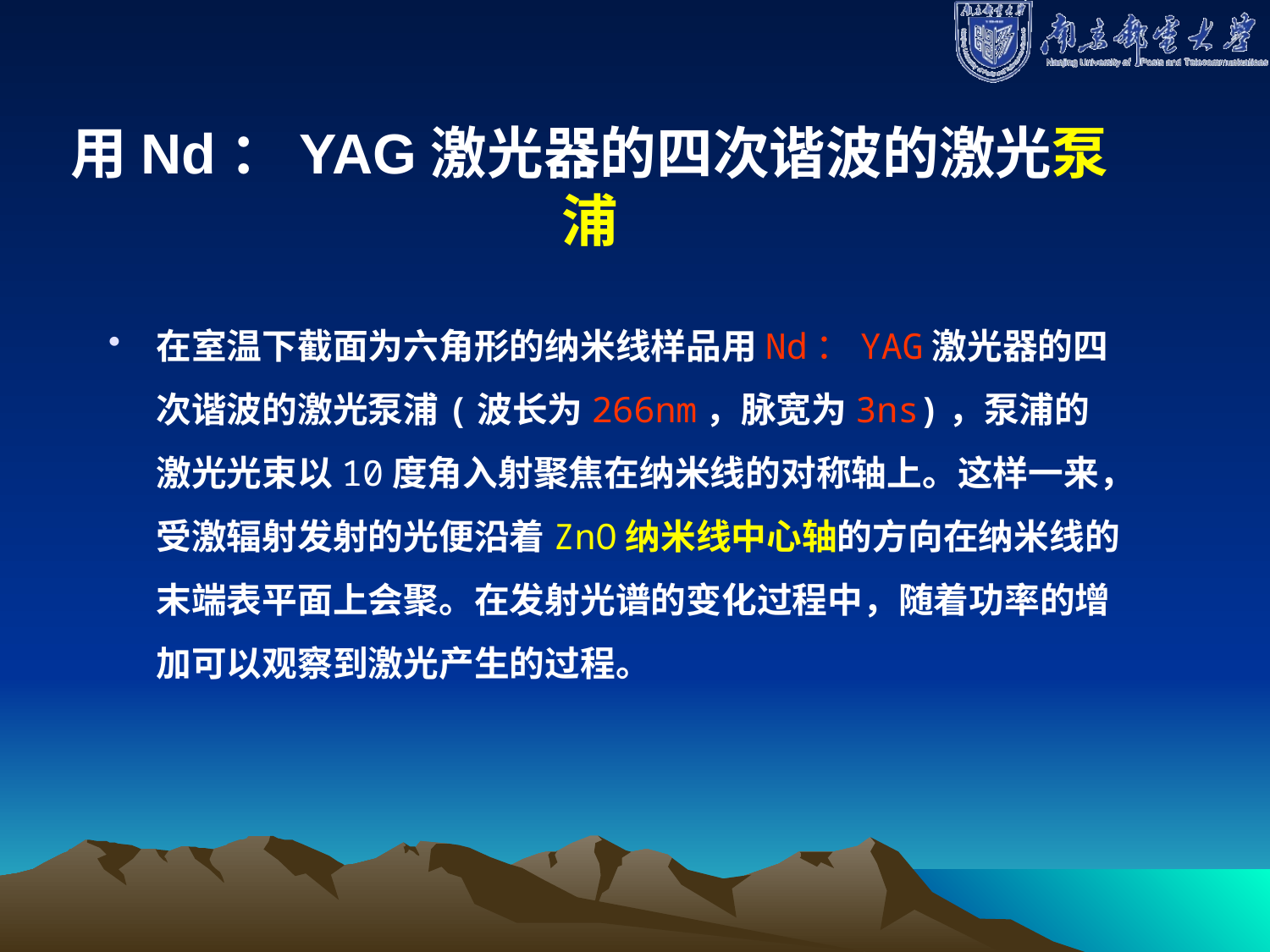

# 用Nd：YAG激光器的四次谐波的激光泵浦
在室温下截面为六角形的纳米线样品用Nd：YAG激光器的四次谐波的激光泵浦(波长为266nm，脉宽为3ns)，泵浦的激光光束以10度角入射聚焦在纳米线的对称轴上。这样一来，受激辐射发射的光便沿着ZnO纳米线中心轴的方向在纳米线的末端表平面上会聚。在发射光谱的变化过程中，随着功率的增加可以观察到激光产生的过程。

16